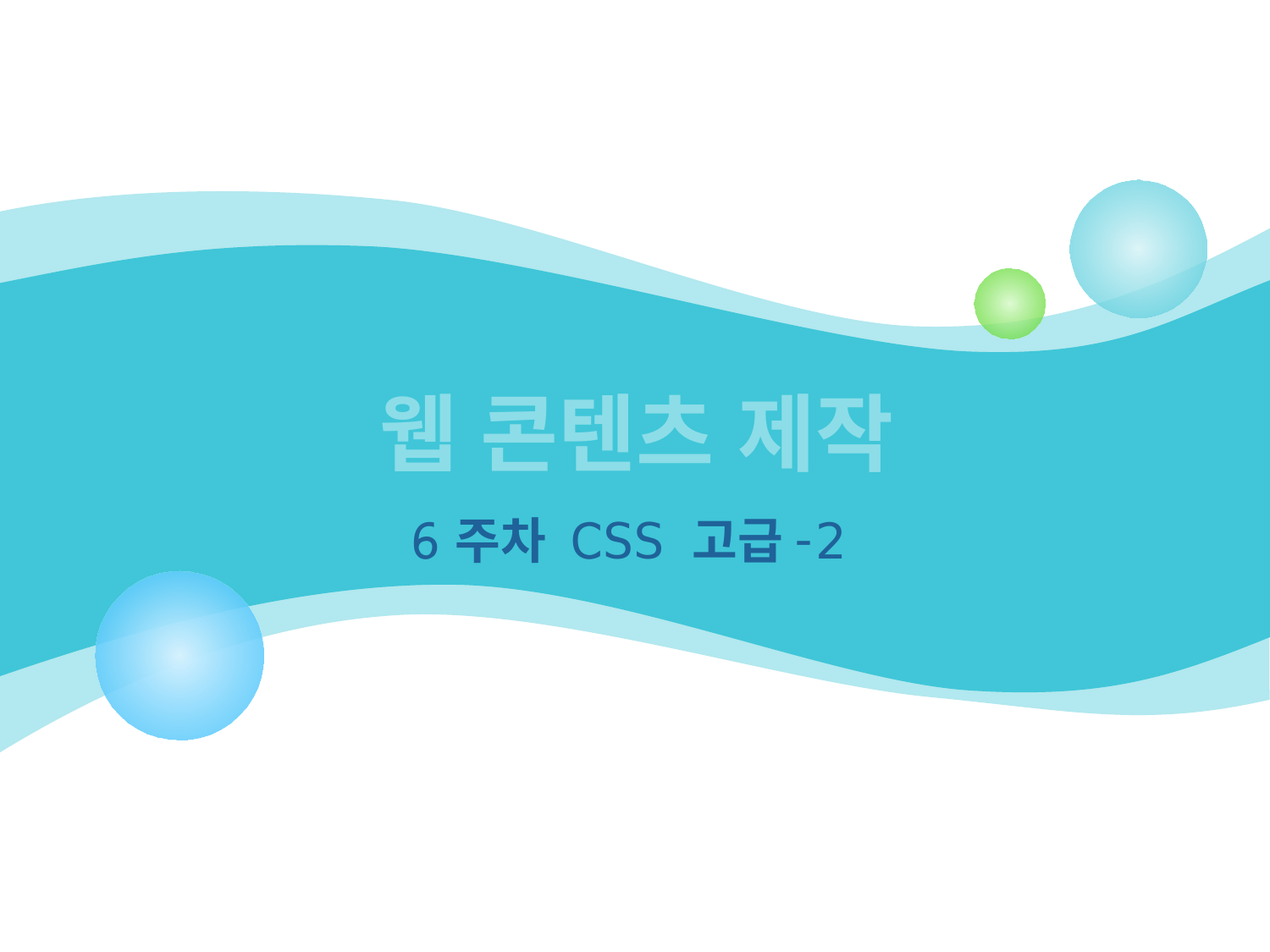

# 웹 콘텐츠 제작
6주차 CSS 고급-2